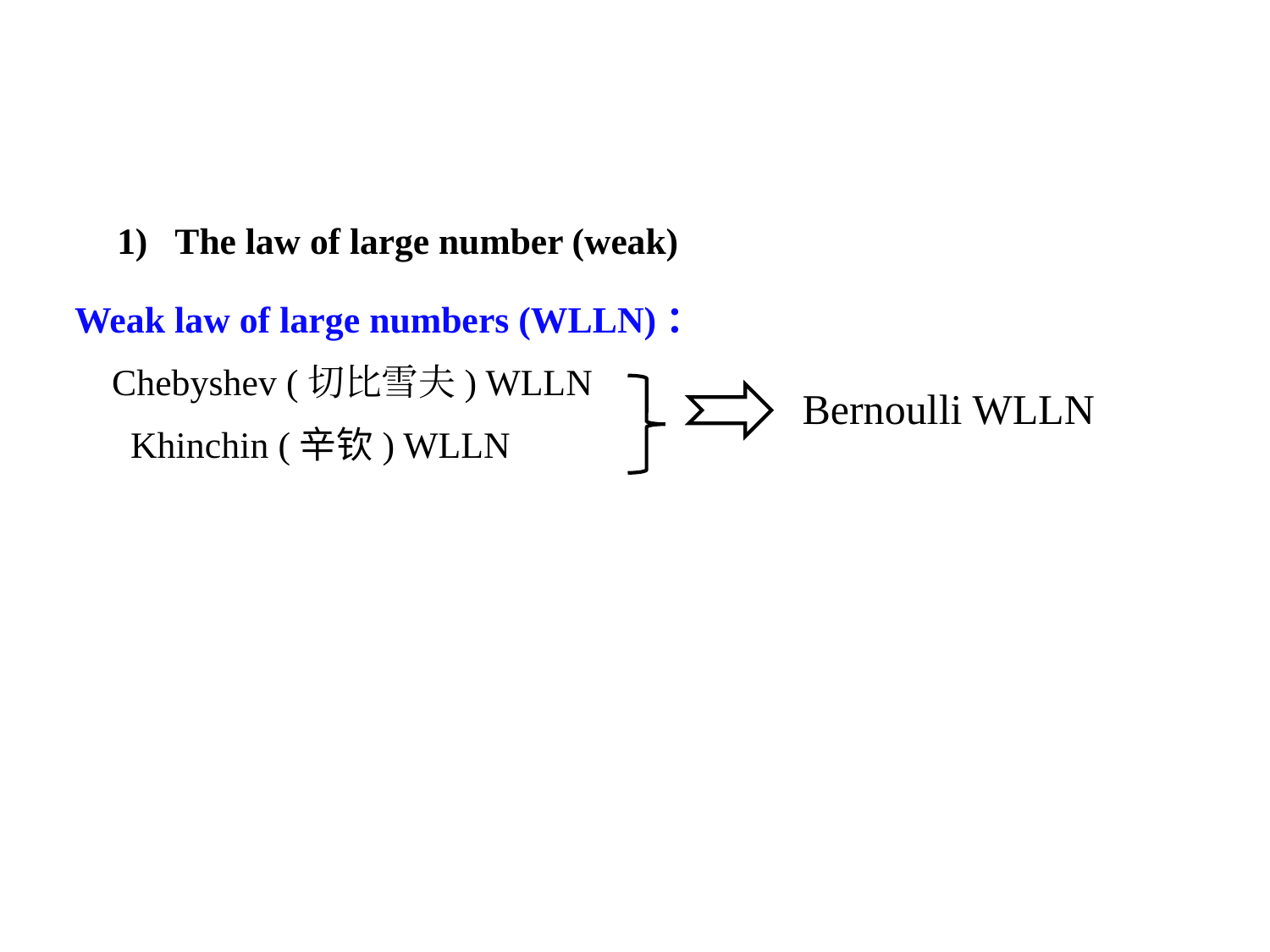

# 1)   The law of large number (weak)
Weak law of large numbers (WLLN)：
    Chebyshev (切比雪夫) WLLN
      Khinchin (辛钦) WLLN

Bernoulli WLLN